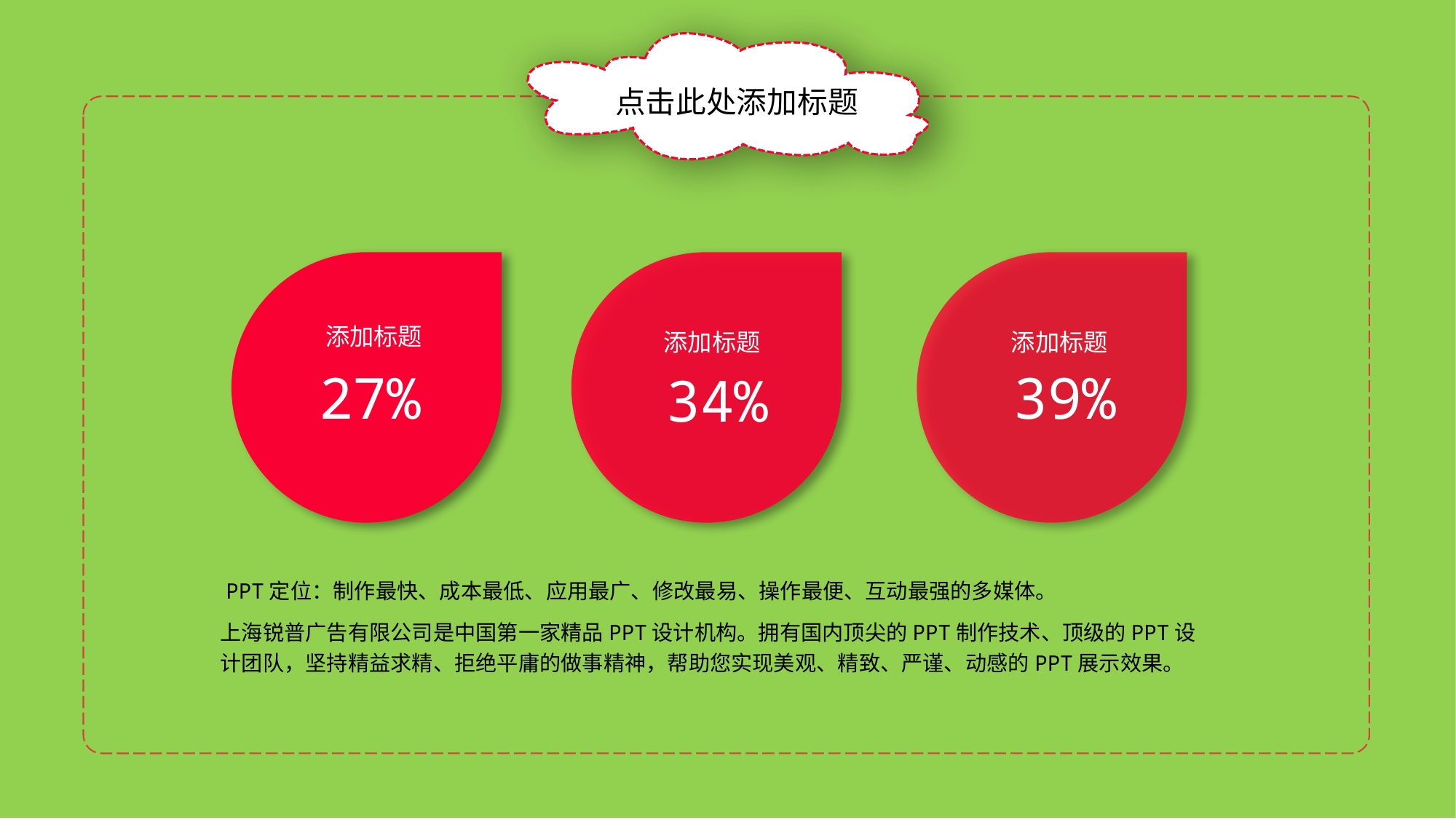

点击此处添加标题

添加标题
27%

添加标题
34%

添加标题
39%
PPT定位：制作最快、成本最低、应用最广、修改最易、操作最便、互动最强的多媒体。
上海锐普广告有限公司是中国第一家精品PPT设计机构。拥有国内顶尖的PPT制作技术、顶级的PPT设计团队，坚持精益求精、拒绝平庸的做事精神，帮助您实现美观、精致、严谨、动感的PPT展示效果。